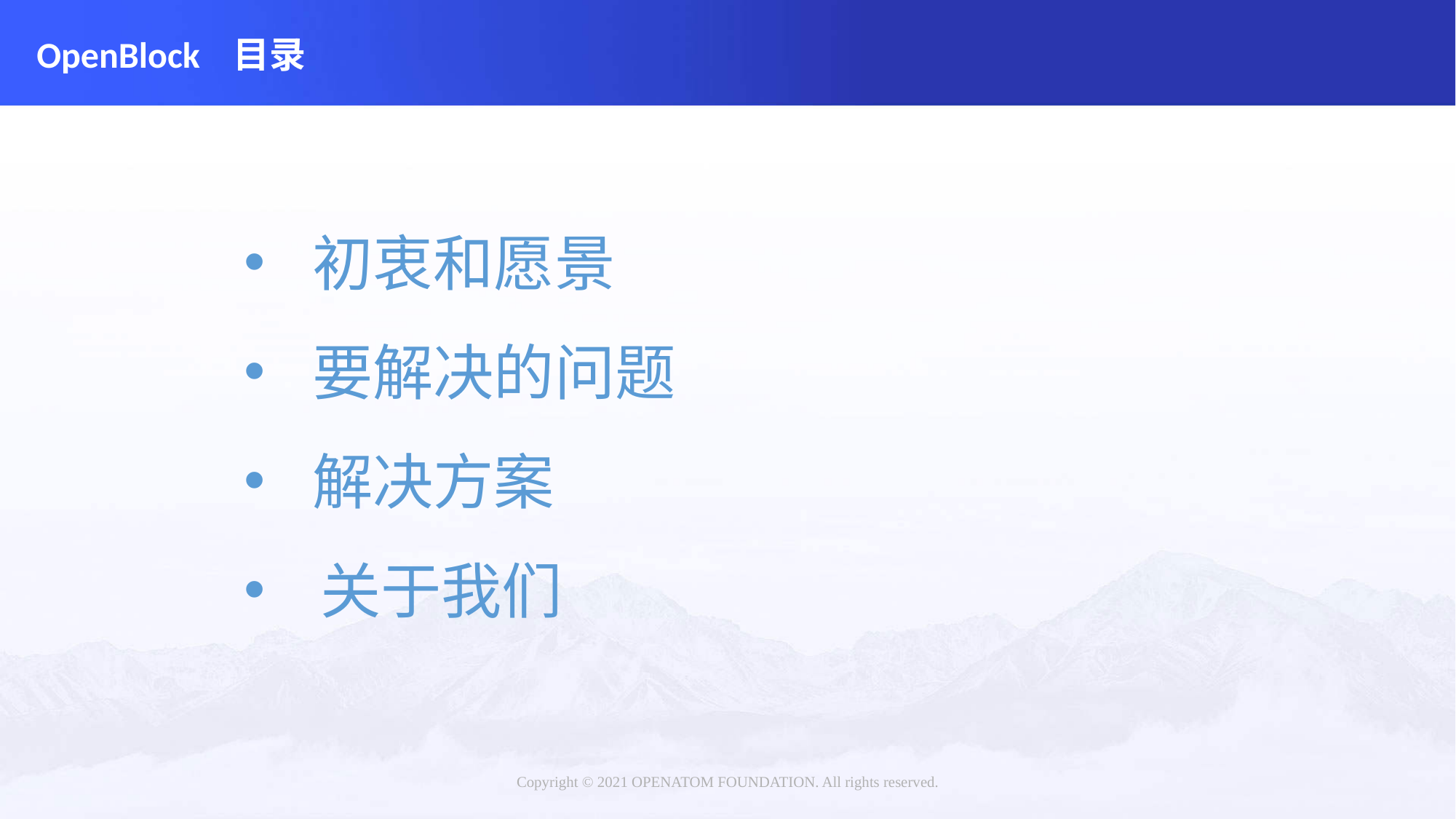

# OpenBlock   目录
初衷和愿景
要解决的问题
解决方案
  关于我们

Copyright © 2021 OPENATOM FOUNDATION. All rights reserved.
2